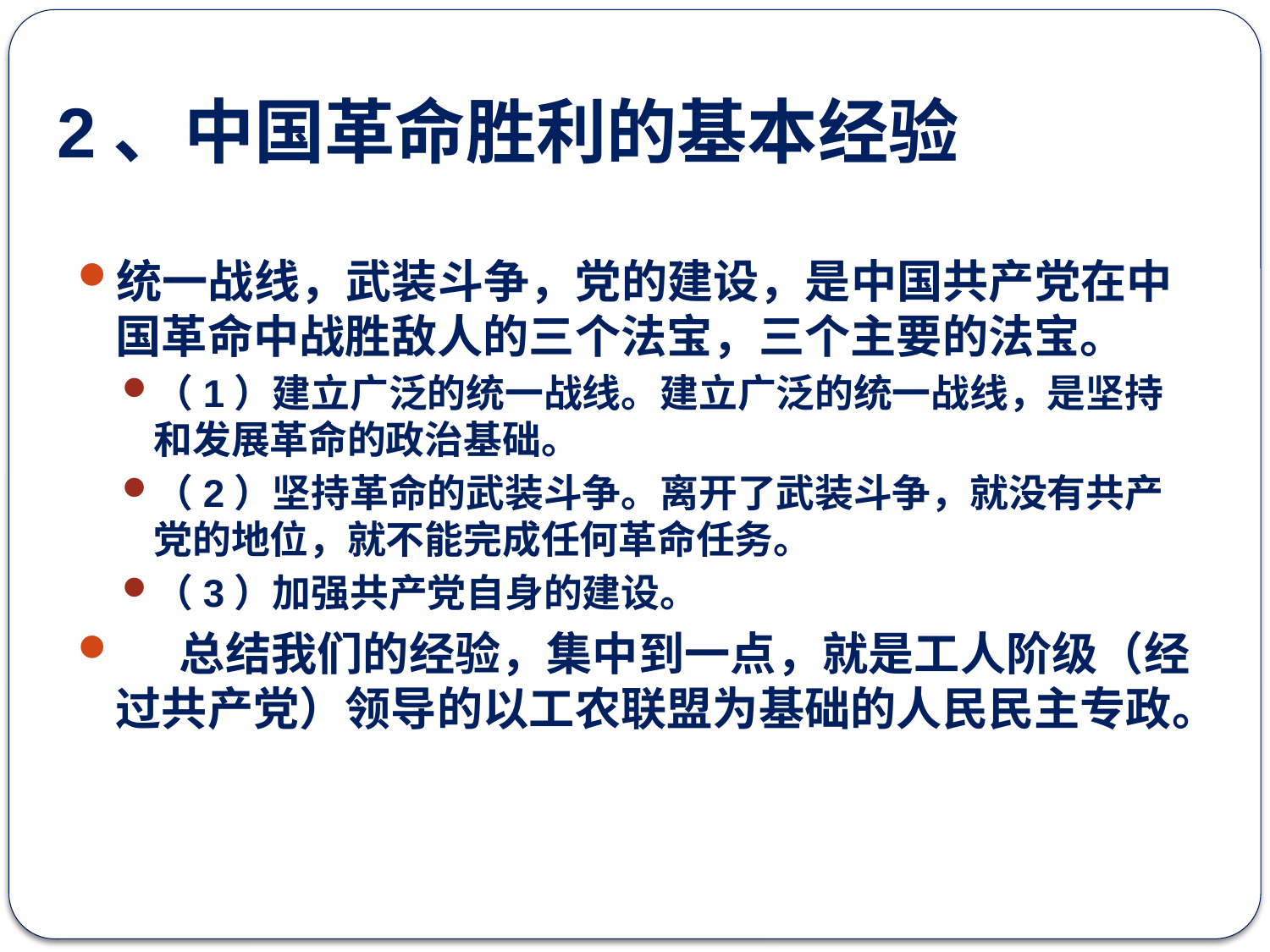

# 2、中国革命胜利的基本经验
统一战线，武装斗争，党的建设，是中国共产党在中国革命中战胜敌人的三个法宝，三个主要的法宝。
（1）建立广泛的统一战线。建立广泛的统一战线，是坚持和发展革命的政治基础。
（2）坚持革命的武装斗争。离开了武装斗争，就没有共产党的地位，就不能完成任何革命任务。
（3）加强共产党自身的建设。
     总结我们的经验，集中到一点，就是工人阶级（经过共产党）领导的以工农联盟为基础的人民民主专政。